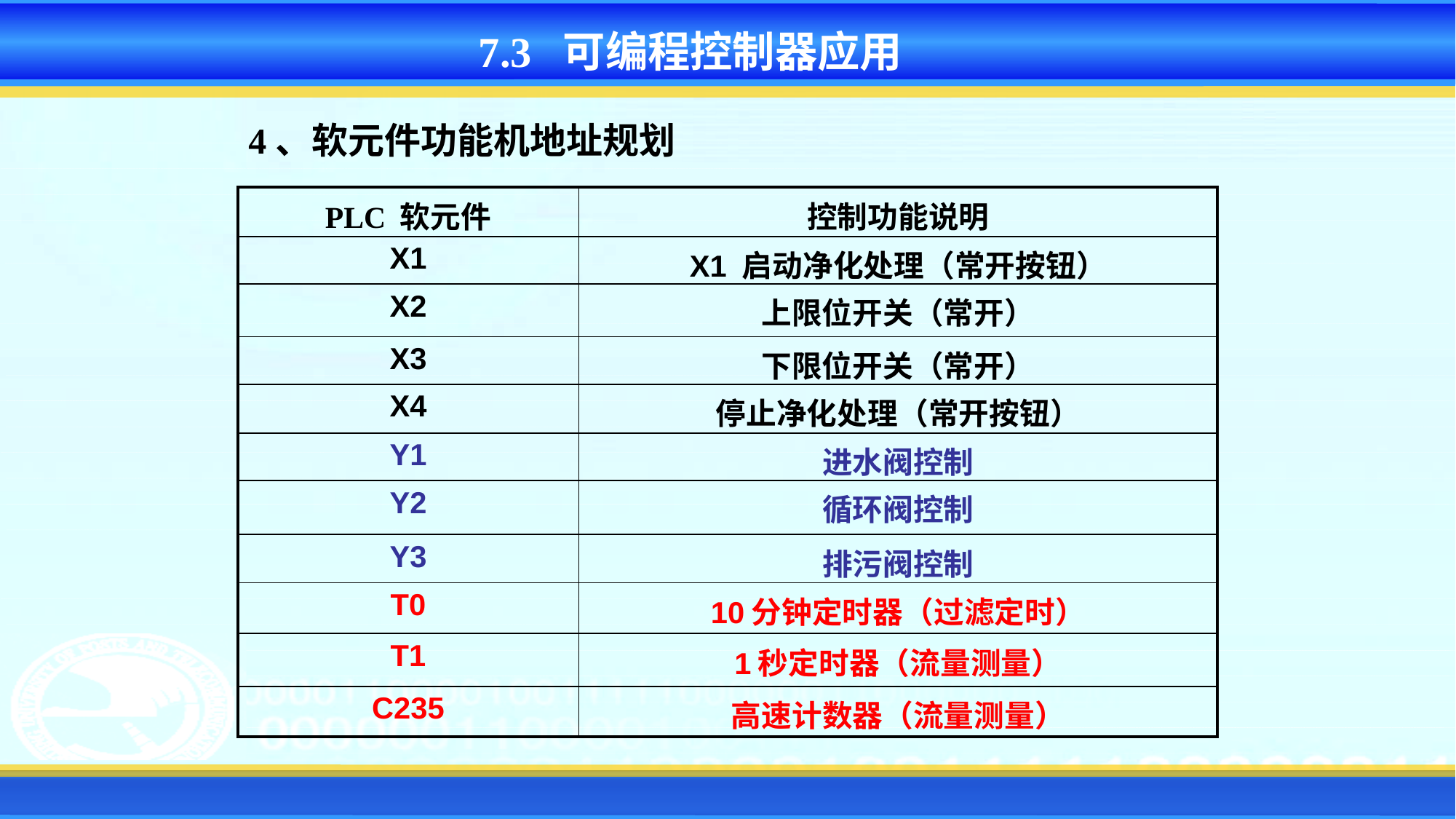

7.3  可编程控制器应用
4、软元件功能机地址规划
| PLC 软元件 | 控制功能说明 |
| --- | --- |
| X1 | X1 启动净化处理（常开按钮） |
| X2 | 上限位开关（常开） |
| X3 | 下限位开关（常开） |
| X4 | 停止净化处理（常开按钮） |
| Y1 | 进水阀控制 |
| Y2 | 循环阀控制 |
| Y3 | 排污阀控制 |
| T0 | 10分钟定时器（过滤定时） |
| T1 | 1秒定时器（流量测量） |
| C235 | 高速计数器（流量测量） |